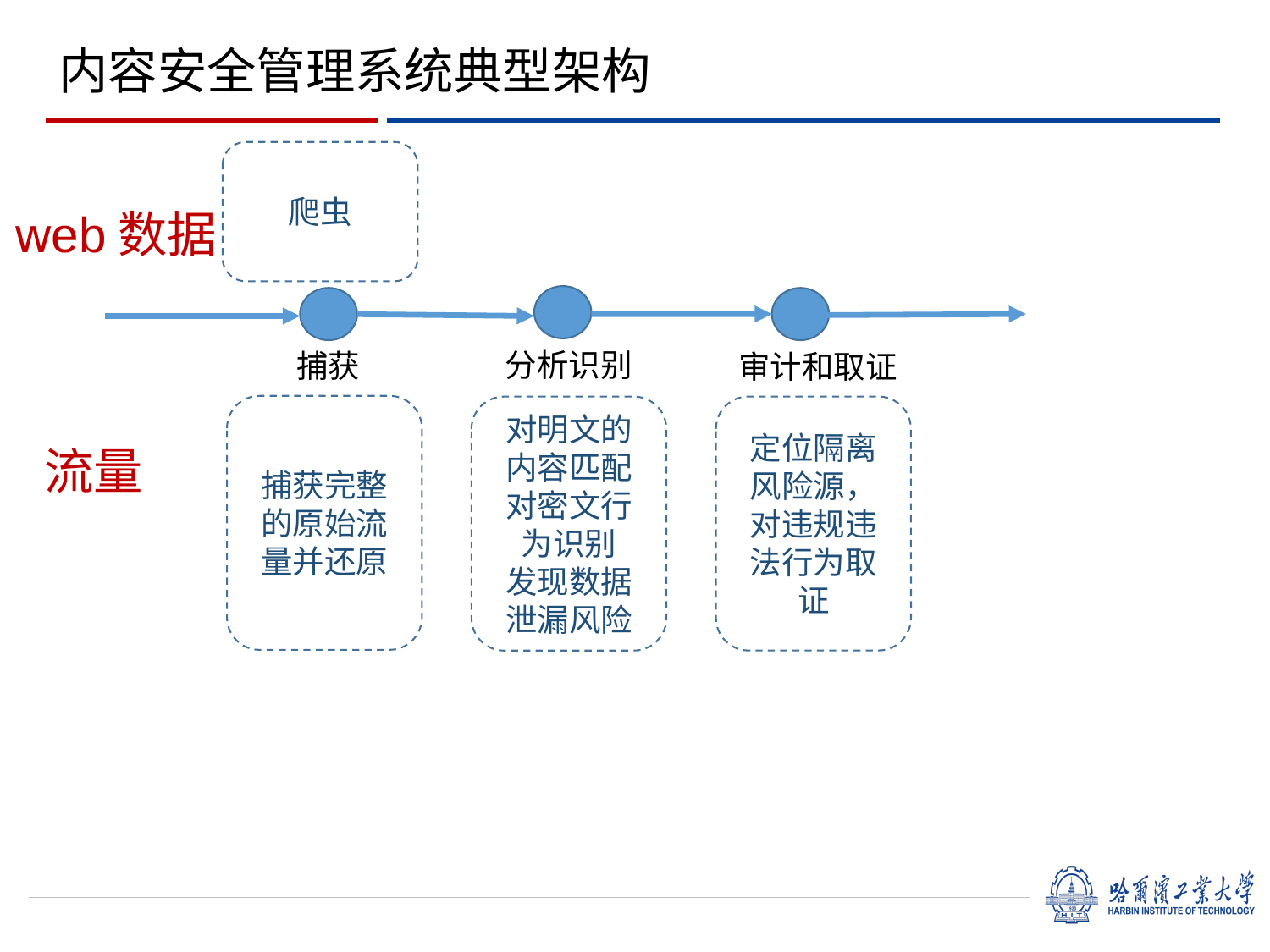

内容安全管理系统典型架构
爬虫
web数据

分析识别
捕获
审计和取证
捕获完整的原始流量并还原
定位隔离风险源，对违规违法行为取证
对明文的内容匹配对密文行为识别
发现数据泄漏风险
流量